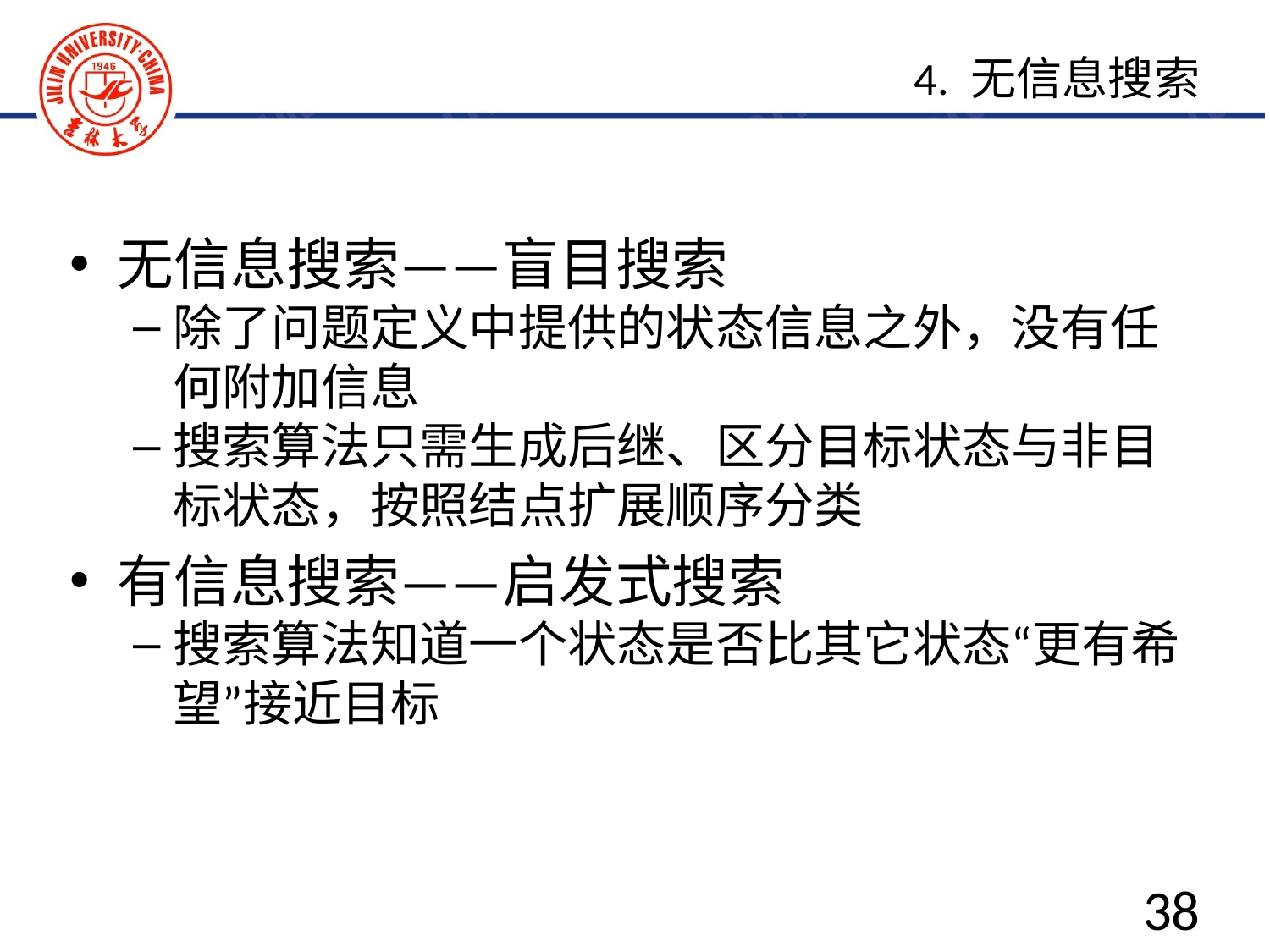

4. 无信息搜索
无信息搜索——盲目搜索
除了问题定义中提供的状态信息之外，没有任何附加信息
搜索算法只需生成后继、区分目标状态与非目标状态，按照结点扩展顺序分类
有信息搜索——启发式搜索
搜索算法知道一个状态是否比其它状态“更有希望”接近目标
38